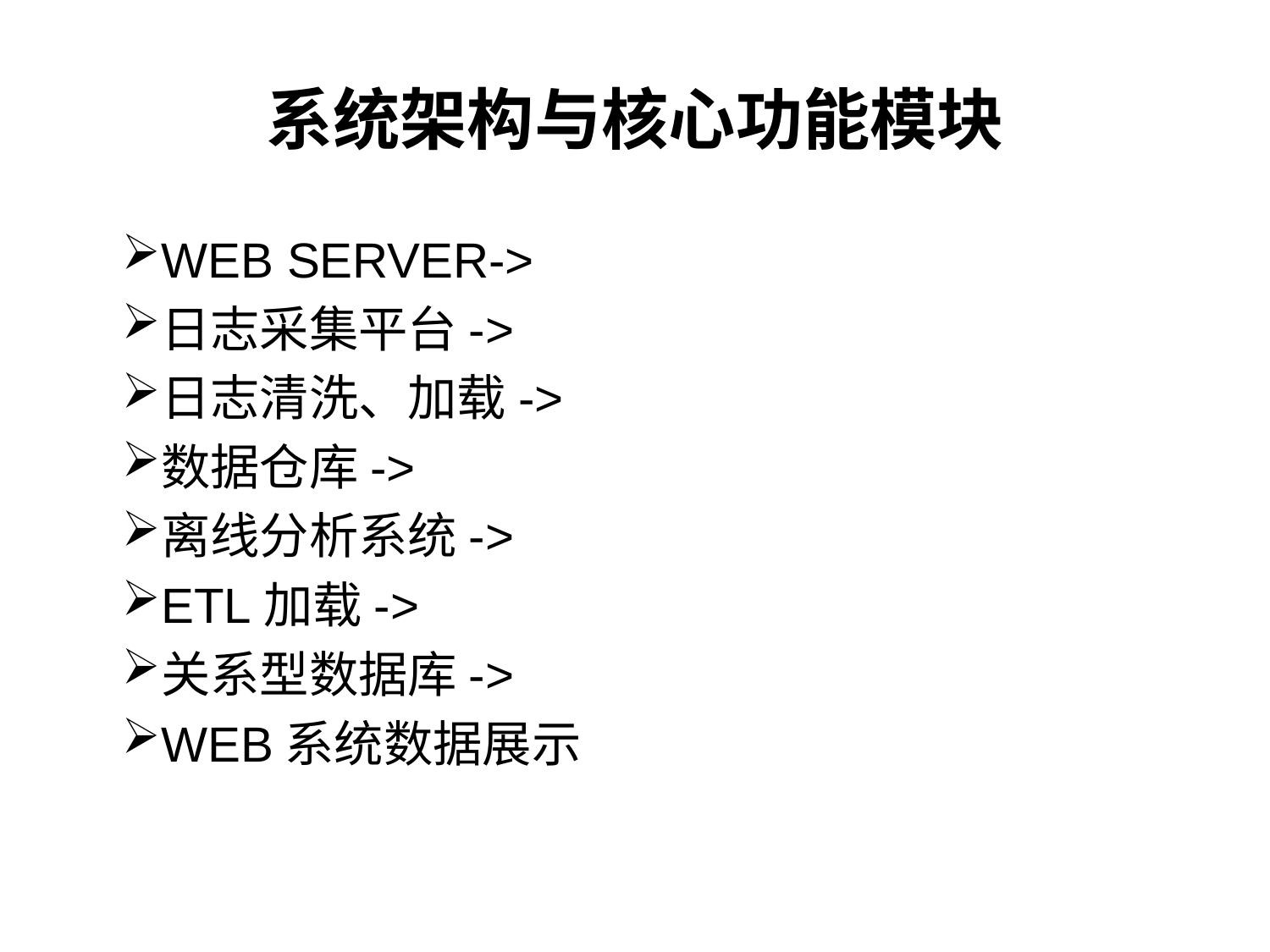

系统架构与核心功能模块
WEB SERVER->
日志采集平台->
日志清洗、加载->
数据仓库->
离线分析系统->
ETL加载->
关系型数据库->
WEB系统数据展示